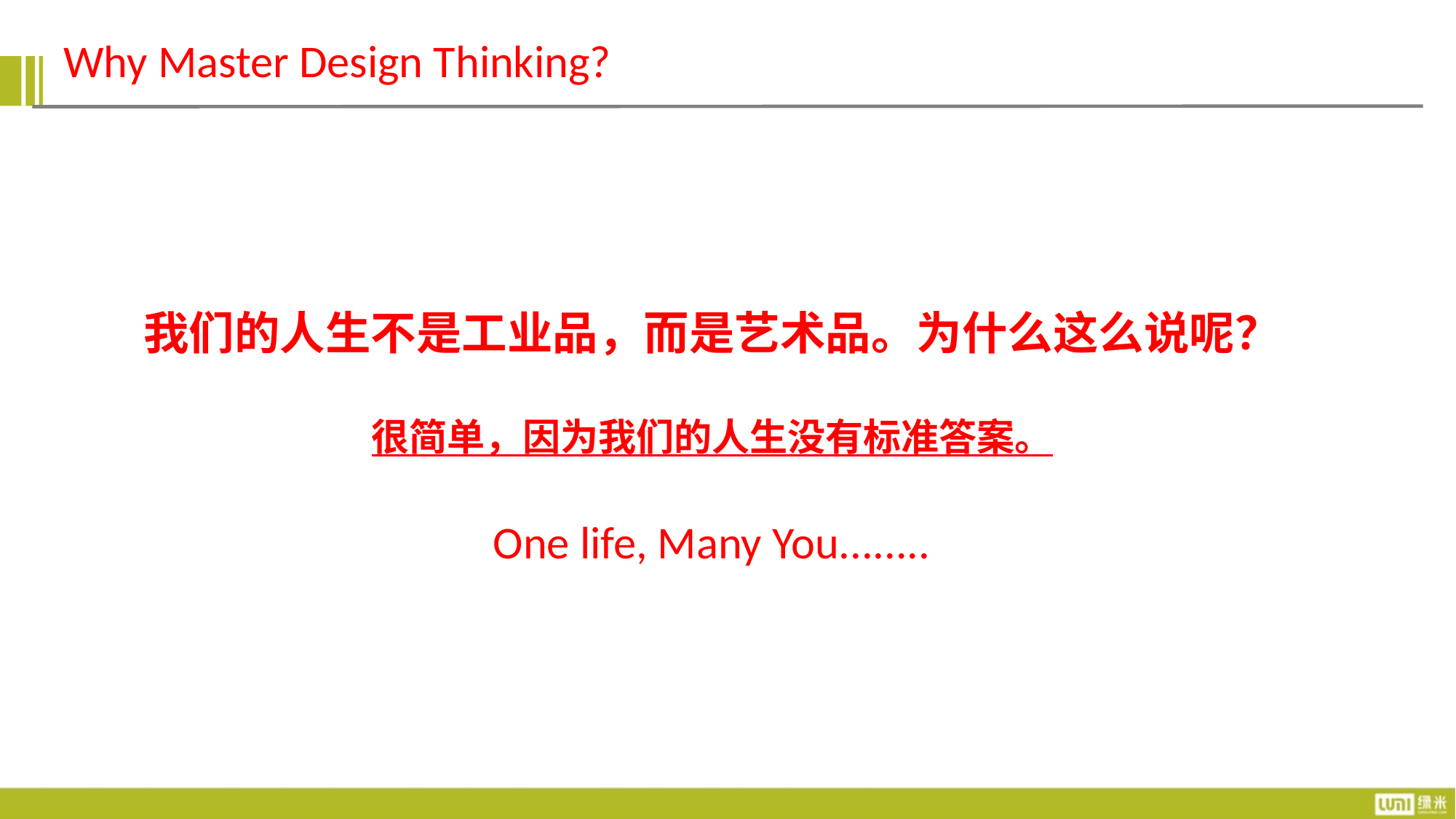

Why Master Design Thinking?

我们的人生不是工业品，而是艺术品。为什么这么说呢？

很简单，因为我们的人生没有标准答案。

One life, Many You........